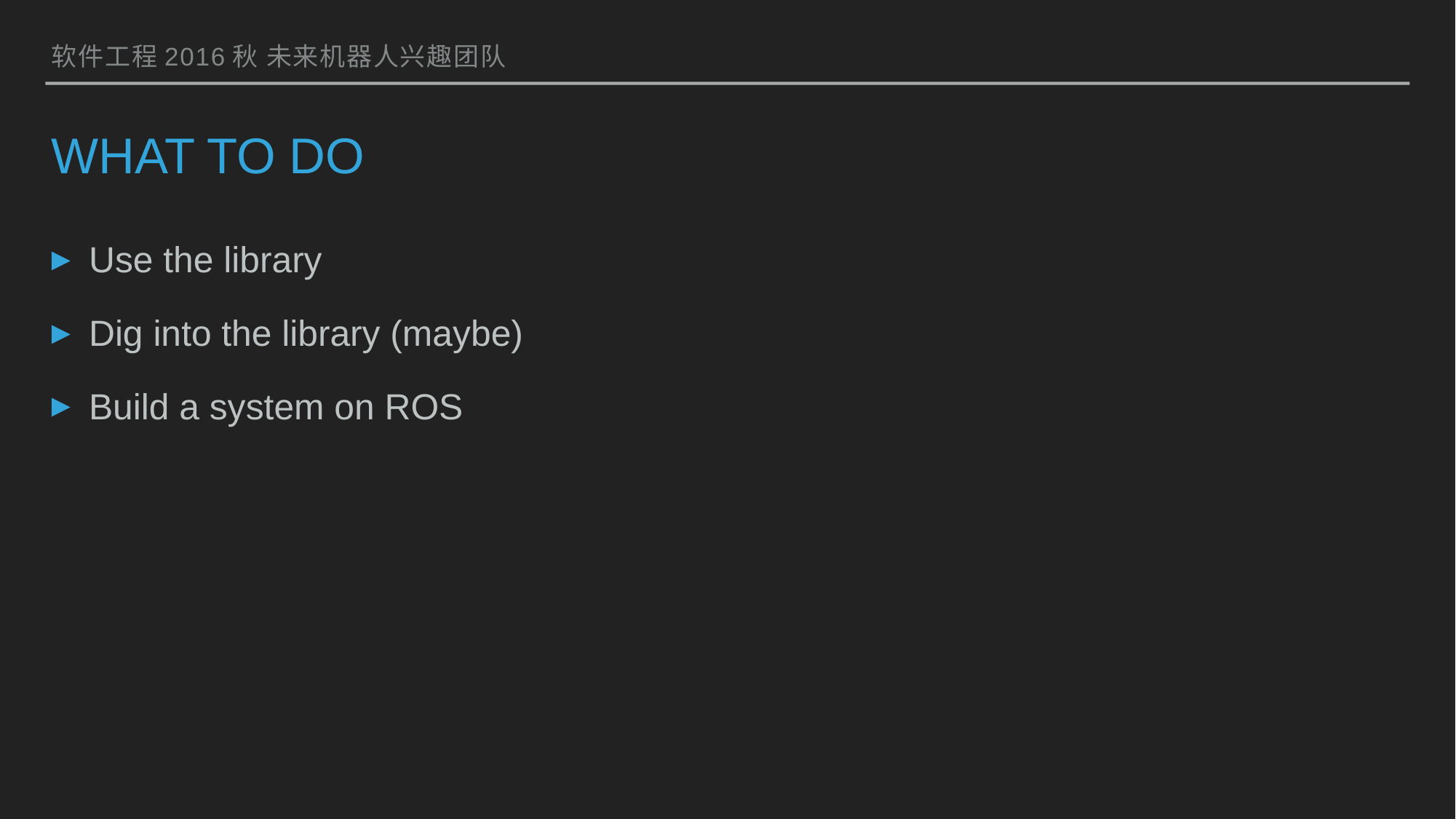

软件工程2016秋 未来机器人兴趣团队
# WHAT TO DO
Use the library
Dig into the library (maybe)
Build a system on ROS